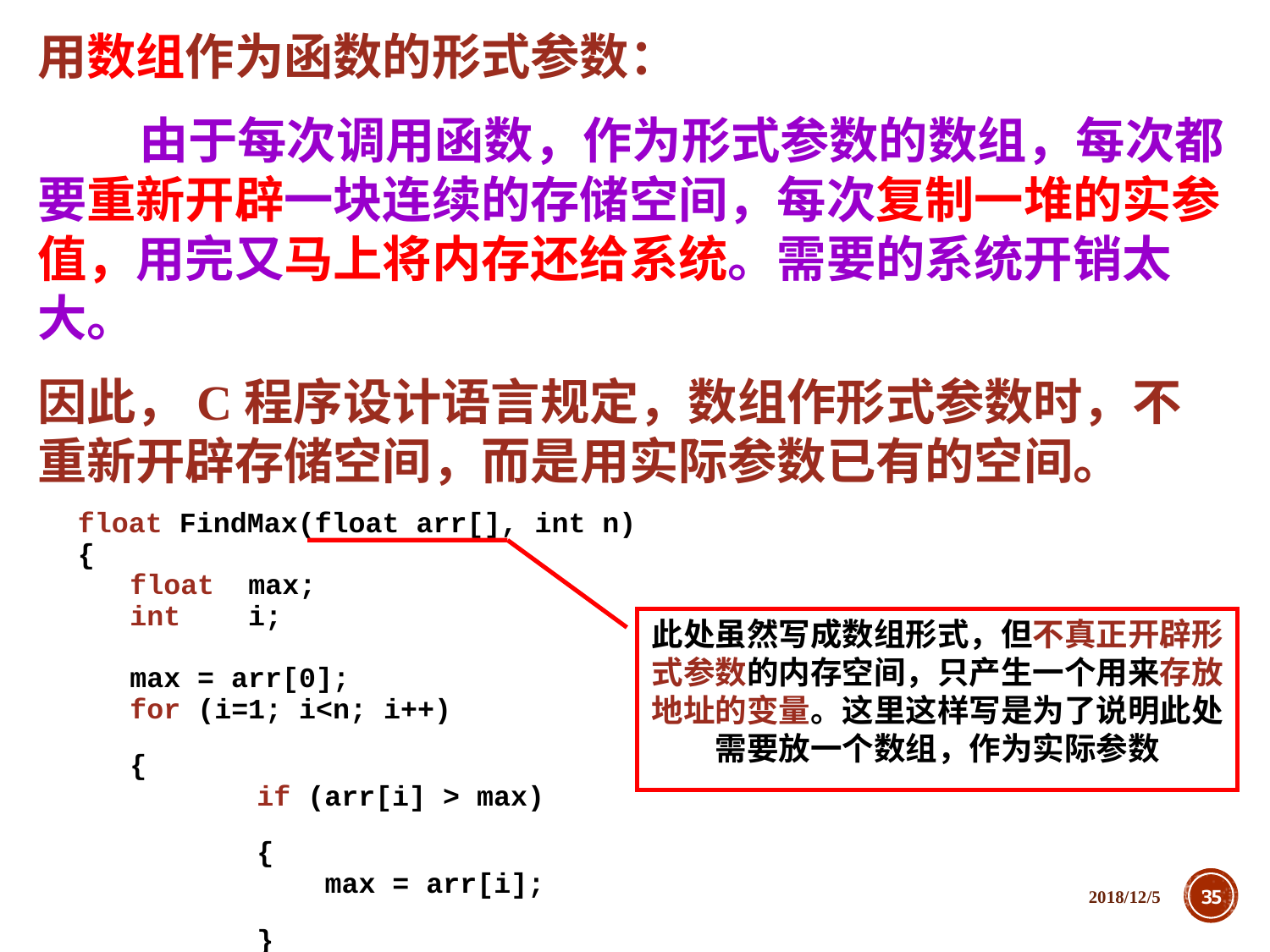

用数组作为函数的形式参数：
        由于每次调用函数，作为形式参数的数组，每次都要重新开辟一块连续的存储空间，每次复制一堆的实参值，用完又马上将内存还给系统。需要的系统开销太大。
因此，C程序设计语言规定，数组作形式参数时，不重新开辟存储空间，而是用实际参数已有的空间。
float FindMax(float arr[], int n)
{
	float  max;
	int    i;

	max = arr[0];
	for (i=1; i<n; i++)
	{
    	if (arr[i] > max)
    	{
   		    max = arr[i];
    	}
	}
}

此处虽然写成数组形式，但不真正开辟形式参数的内存空间，只产生一个用来存放地址的变量。这里这样写是为了说明此处需要放一个数组，作为实际参数
2018/12/5
35